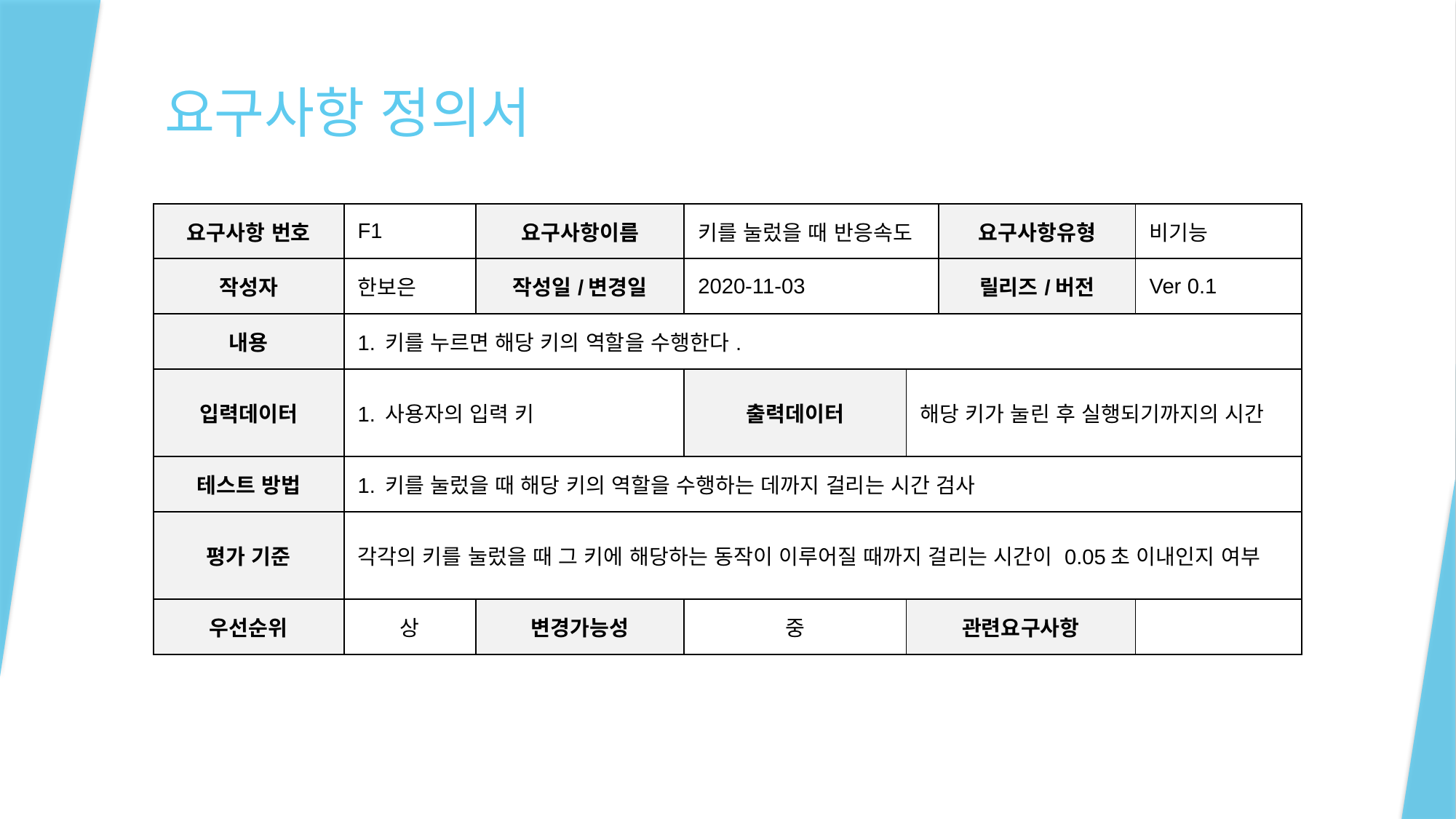

# 요구사항 정의서
| 요구사항 번호 | F1 | 요구사항이름 | 키를 눌렀을 때 반응속도 | 요구사항유형 | 요구사항유형 | 비기능 |
| --- | --- | --- | --- | --- | --- | --- |
| 작성자 | 한보은 | 작성일/변경일 | 2020-11-03 | 릴리즈/버전 | 릴리즈/버전 | Ver 0.1 |
| 내용 | 키를 누르면 해당 키의 역할을 수행한다. |  |  |  |  |  |
| 입력데이터 | 사용자의 입력 키 |  | 출력데이터 | 해당 키가 눌린 후 실행되기까지의 시간 |  |  |
| 테스트 방법 | 키를 눌렀을 때 해당 키의 역할을 수행하는 데까지 걸리는 시간 검사 |  |  |  |  |  |
| 평가 기준 | 각각의 키를 눌렀을 때 그 키에 해당하는 동작이 이루어질 때까지 걸리는 시간이 0.05초 이내인지 여부 |  |  |  |  |  |
| 우선순위 | 상 | 변경가능성 | 중 | 관련요구사항 |  |  |